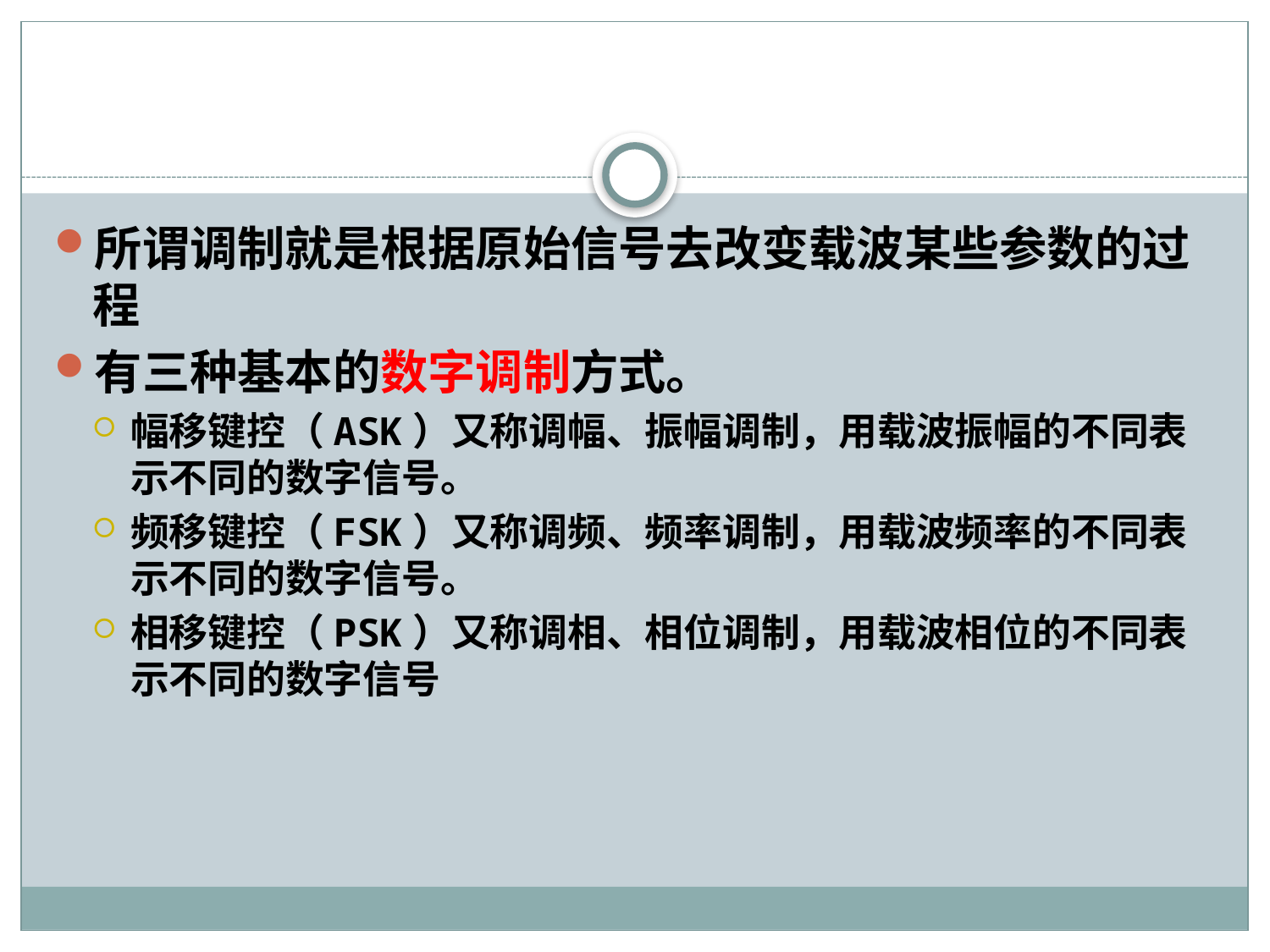

#
所谓调制就是根据原始信号去改变载波某些参数的过程
有三种基本的数字调制方式。
幅移键控（ASK）又称调幅、振幅调制，用载波振幅的不同表示不同的数字信号。
频移键控（FSK）又称调频、频率调制，用载波频率的不同表示不同的数字信号。
相移键控（PSK）又称调相、相位调制，用载波相位的不同表示不同的数字信号